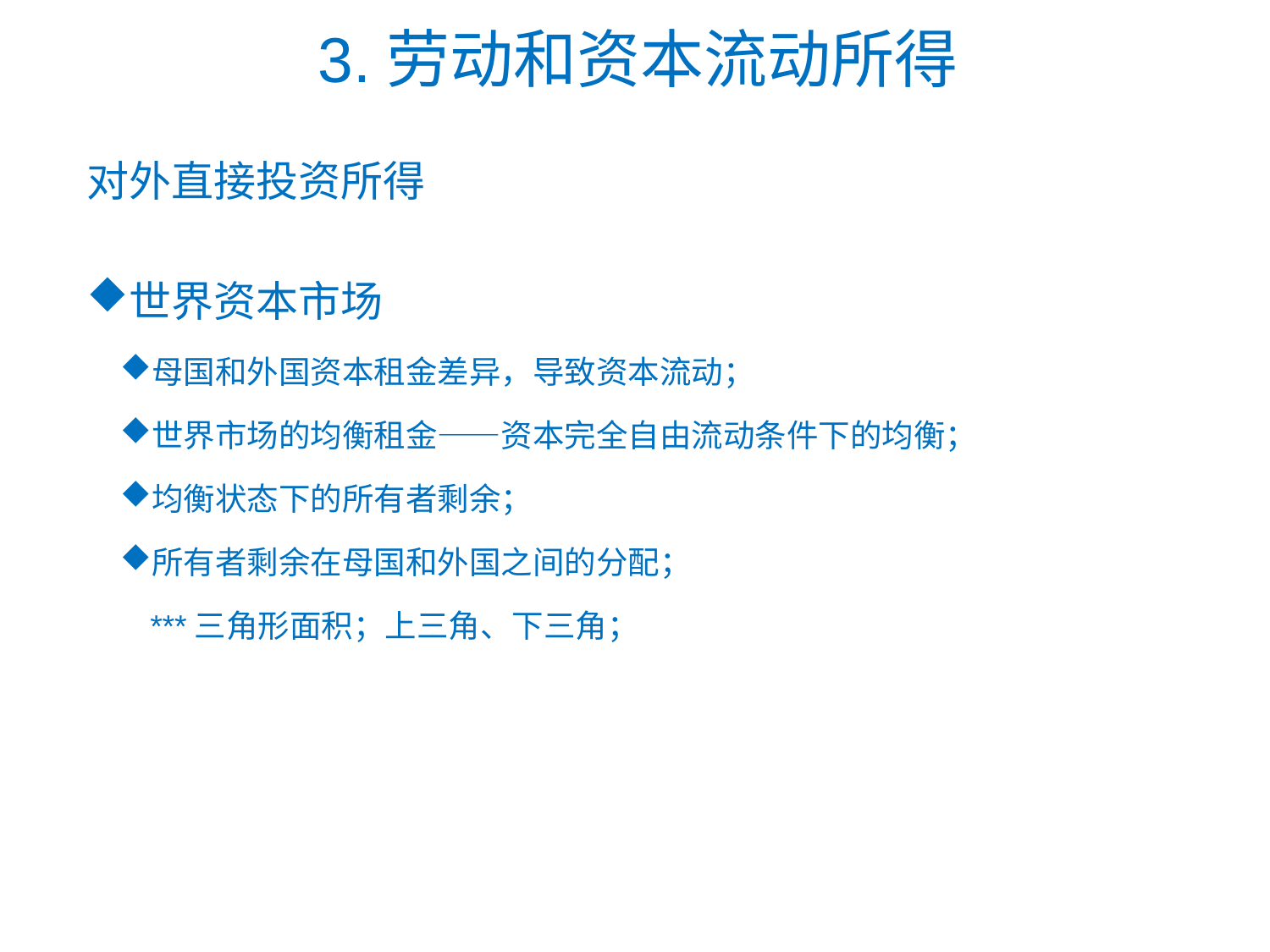

# 3.劳动和资本流动所得
对外直接投资所得
世界资本市场
母国和外国资本租金差异，导致资本流动；
世界市场的均衡租金——资本完全自由流动条件下的均衡；
均衡状态下的所有者剩余；
所有者剩余在母国和外国之间的分配；
***三角形面积；上三角、下三角；